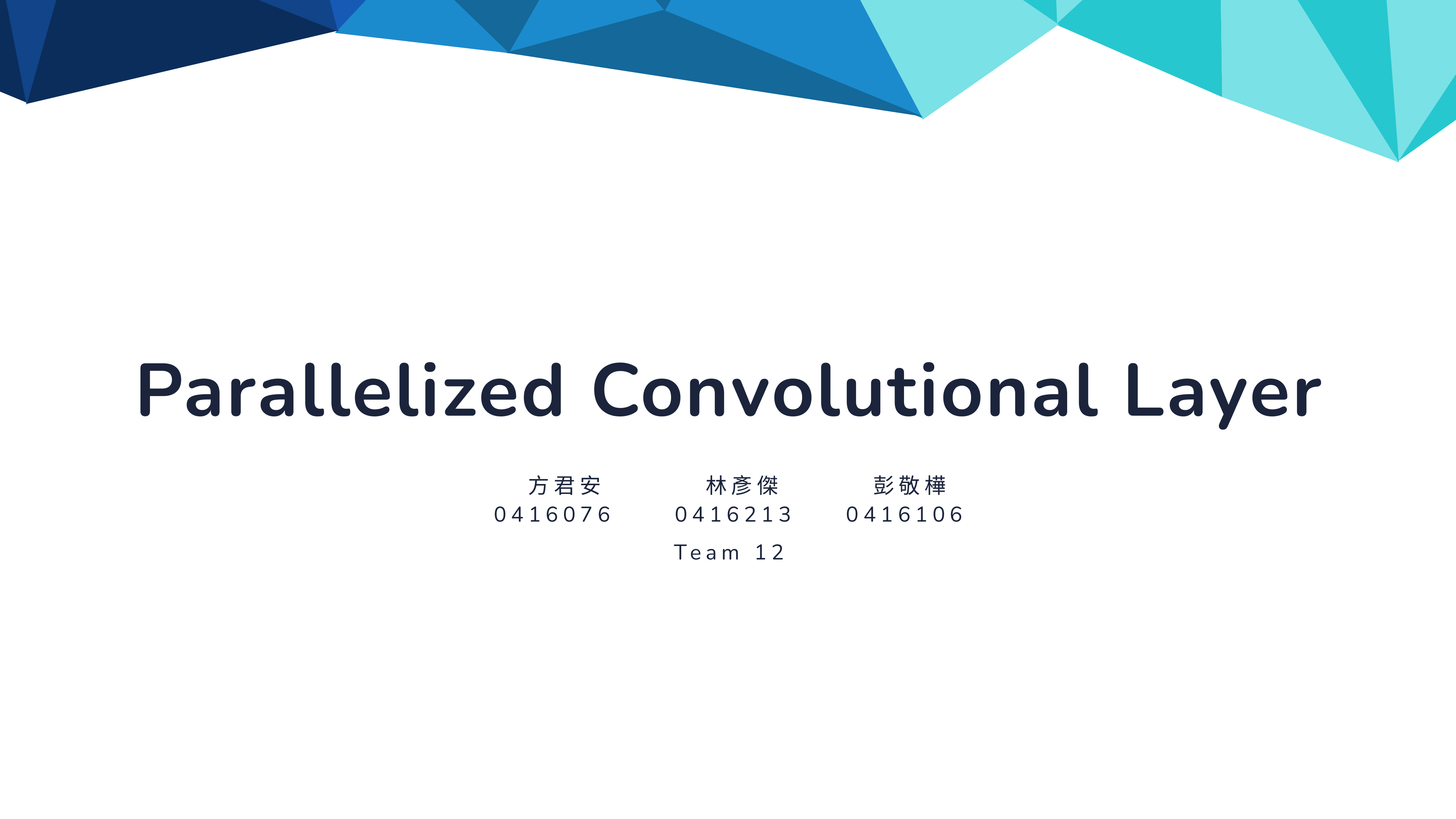

Parallelized Convolutional Layer
方君安          林彥傑         彭敬樺
0416076      0416213     0416106
Team 12